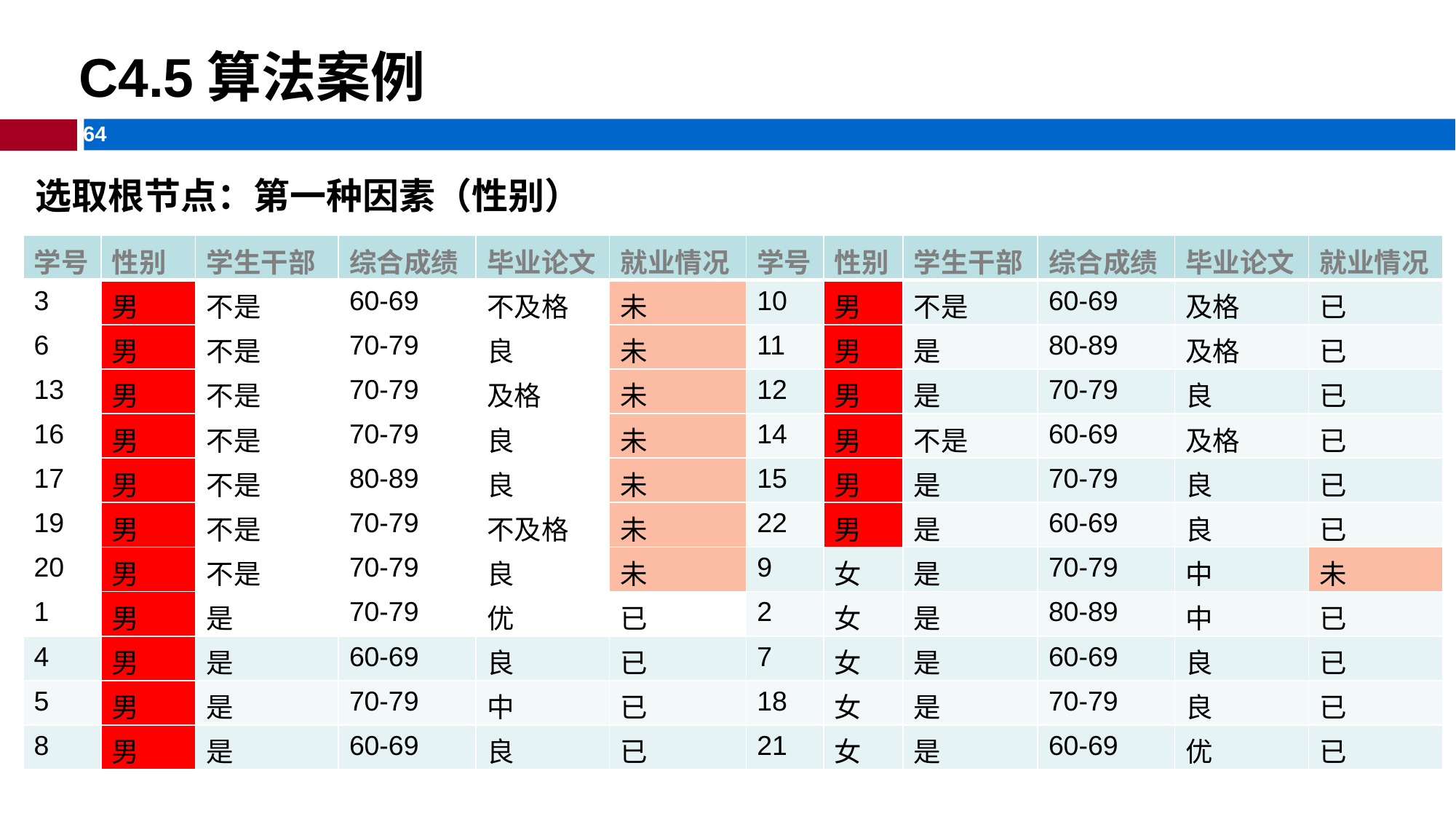

C4.5算法案例
选取根节点：第一种因素（性别）
| 学号 | 性别 | 学生干部 | 综合成绩 | 毕业论文 | 就业情况 | 学号 | 性别 | 学生干部 | 综合成绩 | 毕业论文 | 就业情况 |
| --- | --- | --- | --- | --- | --- | --- | --- | --- | --- | --- | --- |
| 3 | 男 | 不是 | 60-69 | 不及格 | 未 | 10 | 男 | 不是 | 60-69 | 及格 | 已 |
| 6 | 男 | 不是 | 70-79 | 良 | 未 | 11 | 男 | 是 | 80-89 | 及格 | 已 |
| 13 | 男 | 不是 | 70-79 | 及格 | 未 | 12 | 男 | 是 | 70-79 | 良 | 已 |
| 16 | 男 | 不是 | 70-79 | 良 | 未 | 14 | 男 | 不是 | 60-69 | 及格 | 已 |
| 17 | 男 | 不是 | 80-89 | 良 | 未 | 15 | 男 | 是 | 70-79 | 良 | 已 |
| 19 | 男 | 不是 | 70-79 | 不及格 | 未 | 22 | 男 | 是 | 60-69 | 良 | 已 |
| 20 | 男 | 不是 | 70-79 | 良 | 未 | 9 | 女 | 是 | 70-79 | 中 | 未 |
| 1 | 男 | 是 | 70-79 | 优 | 已 | 2 | 女 | 是 | 80-89 | 中 | 已 |
| 4 | 男 | 是 | 60-69 | 良 | 已 | 7 | 女 | 是 | 60-69 | 良 | 已 |
| 5 | 男 | 是 | 70-79 | 中 | 已 | 18 | 女 | 是 | 70-79 | 良 | 已 |
| 8 | 男 | 是 | 60-69 | 良 | 已 | 21 | 女 | 是 | 60-69 | 优 | 已 |